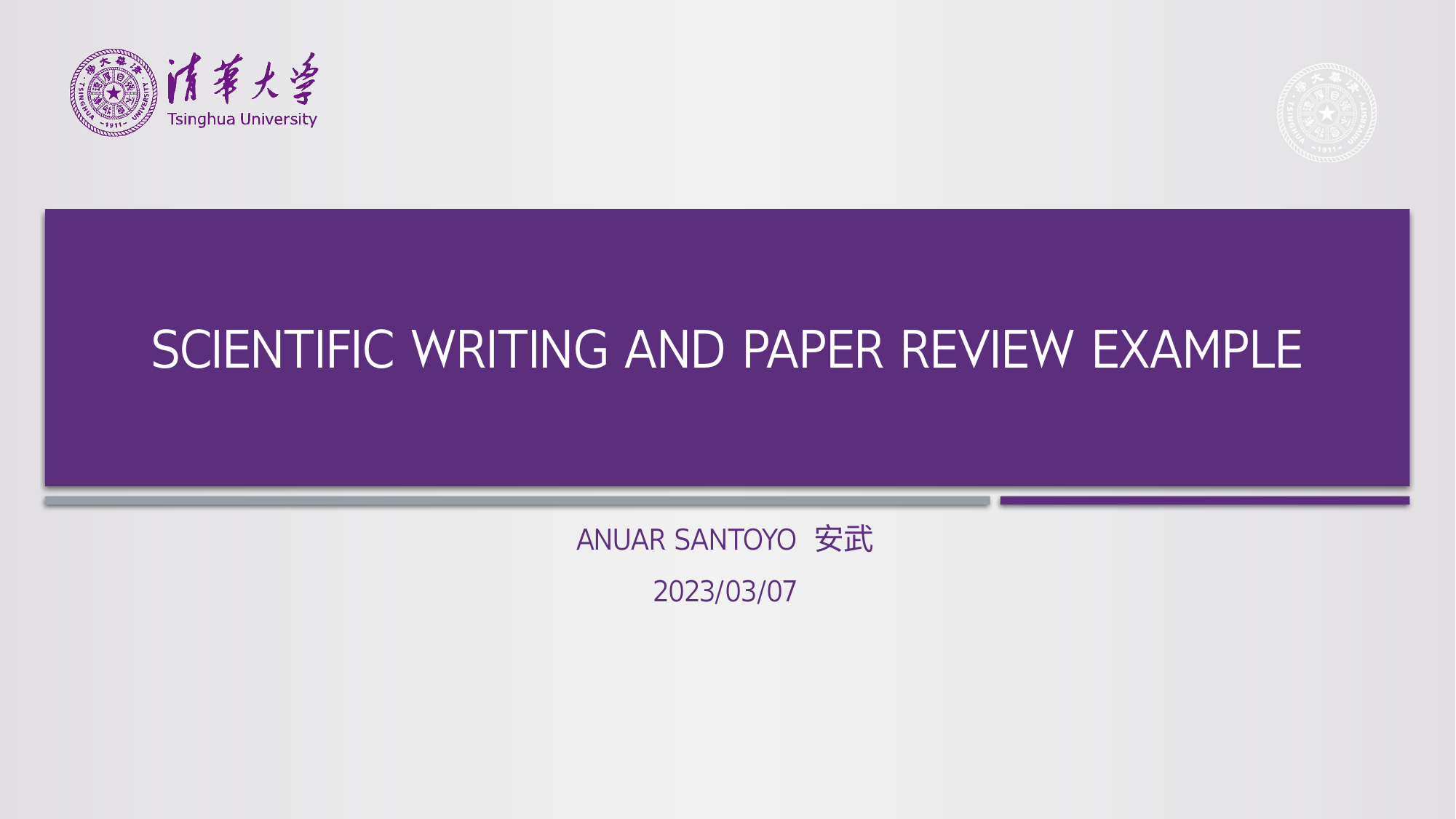

# scientific writing and paper review example
Anuar santoyo 安武
2023/03/07